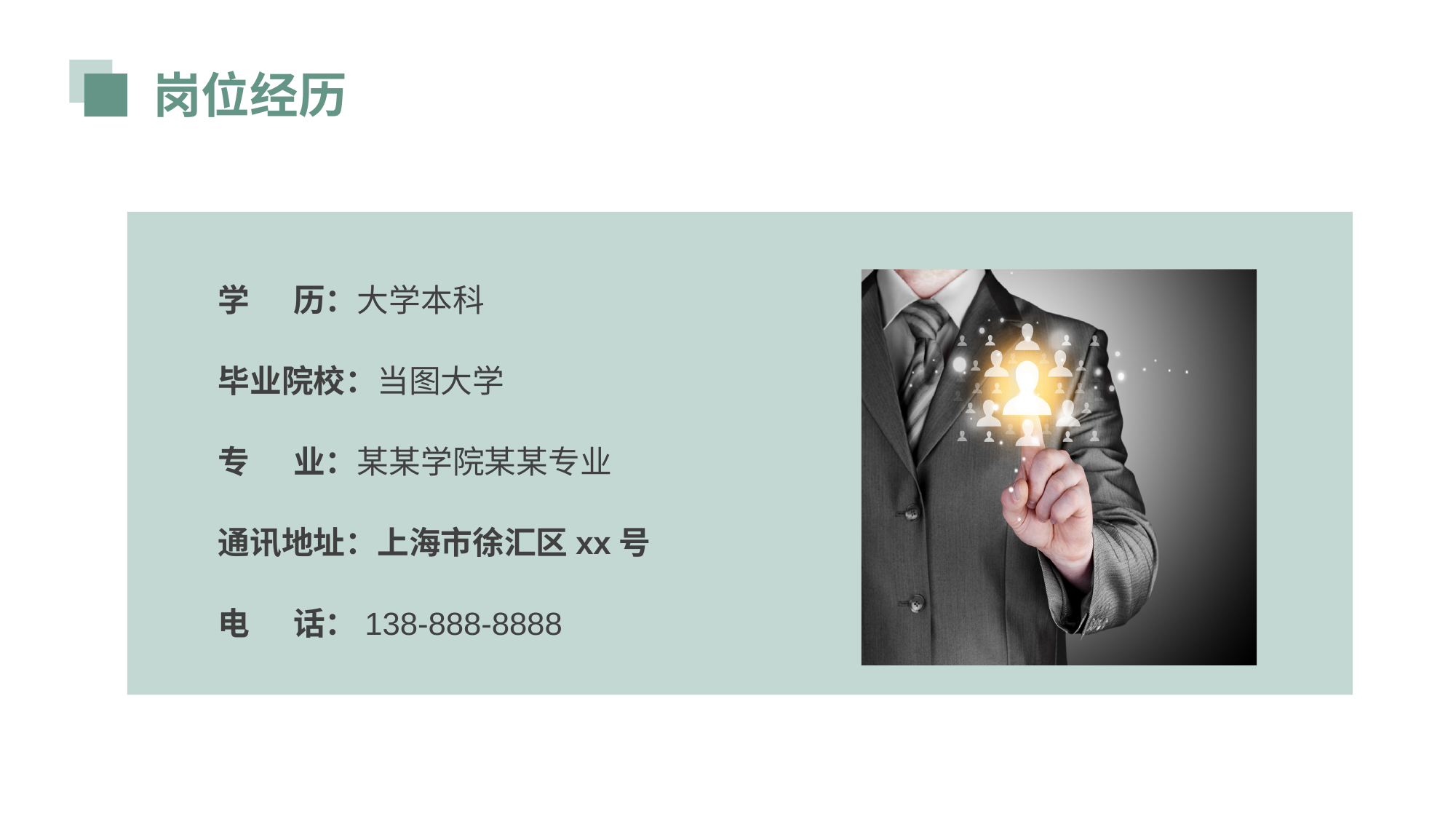

岗位经历

学      历：大学本科
毕业院校：当图大学
专      业：某某学院某某专业
通讯地址：上海市徐汇区xx号
电      话：138-888-8888